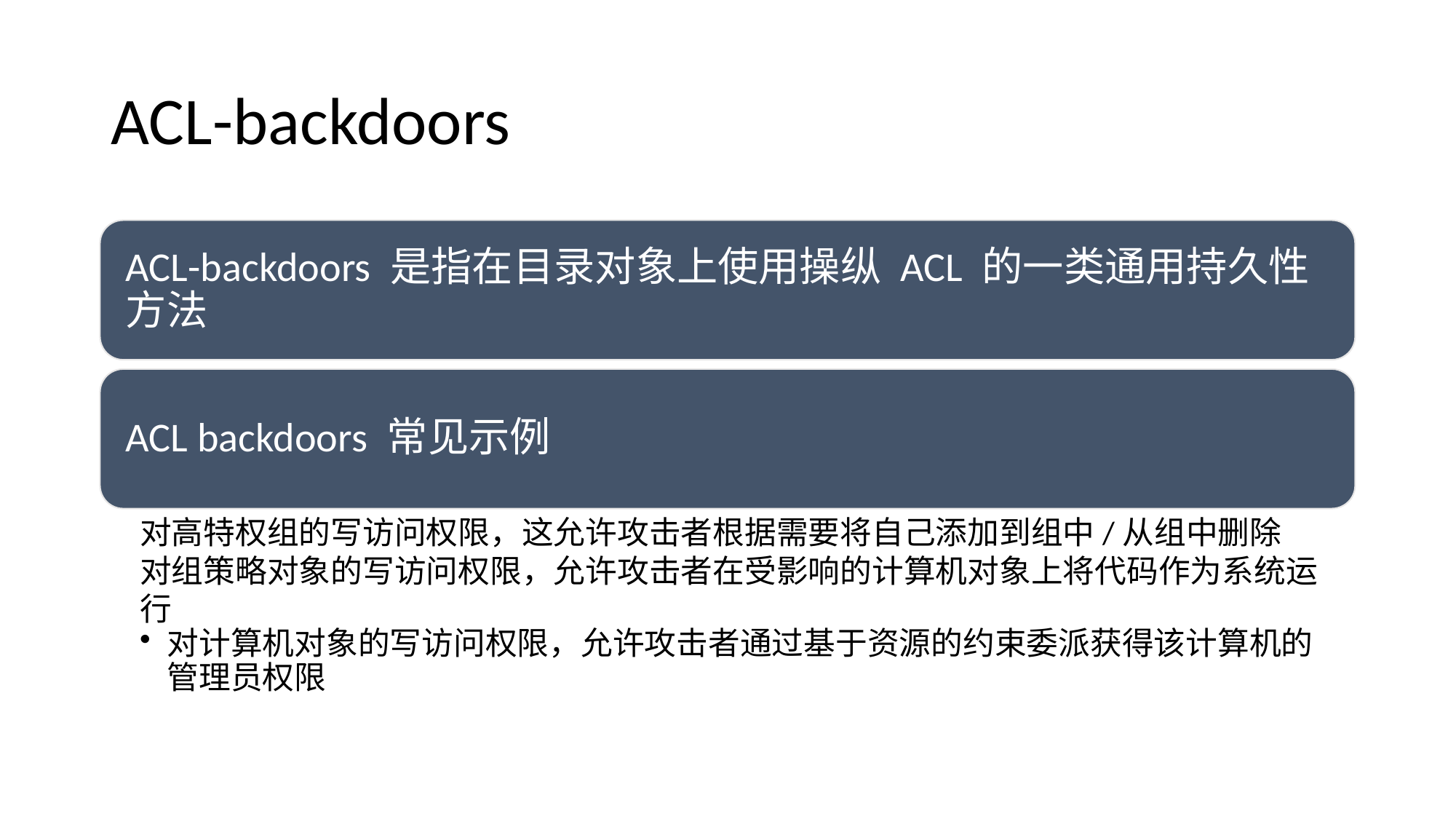

# ACL-backdoors
ACL-backdoors 是指在目录对象上使用操纵 ACL 的一类通用持久性方法
ACL backdoors 常见示例
对高特权组的写访问权限，这允许攻击者根据需要将自己添加到组中/从组中删除
对组策略对象的写访问权限，允许攻击者在受影响的计算机对象上将代码作为系统运行
对计算机对象的写访问权限，允许攻击者通过基于资源的约束委派获得该计算机的管理员权限